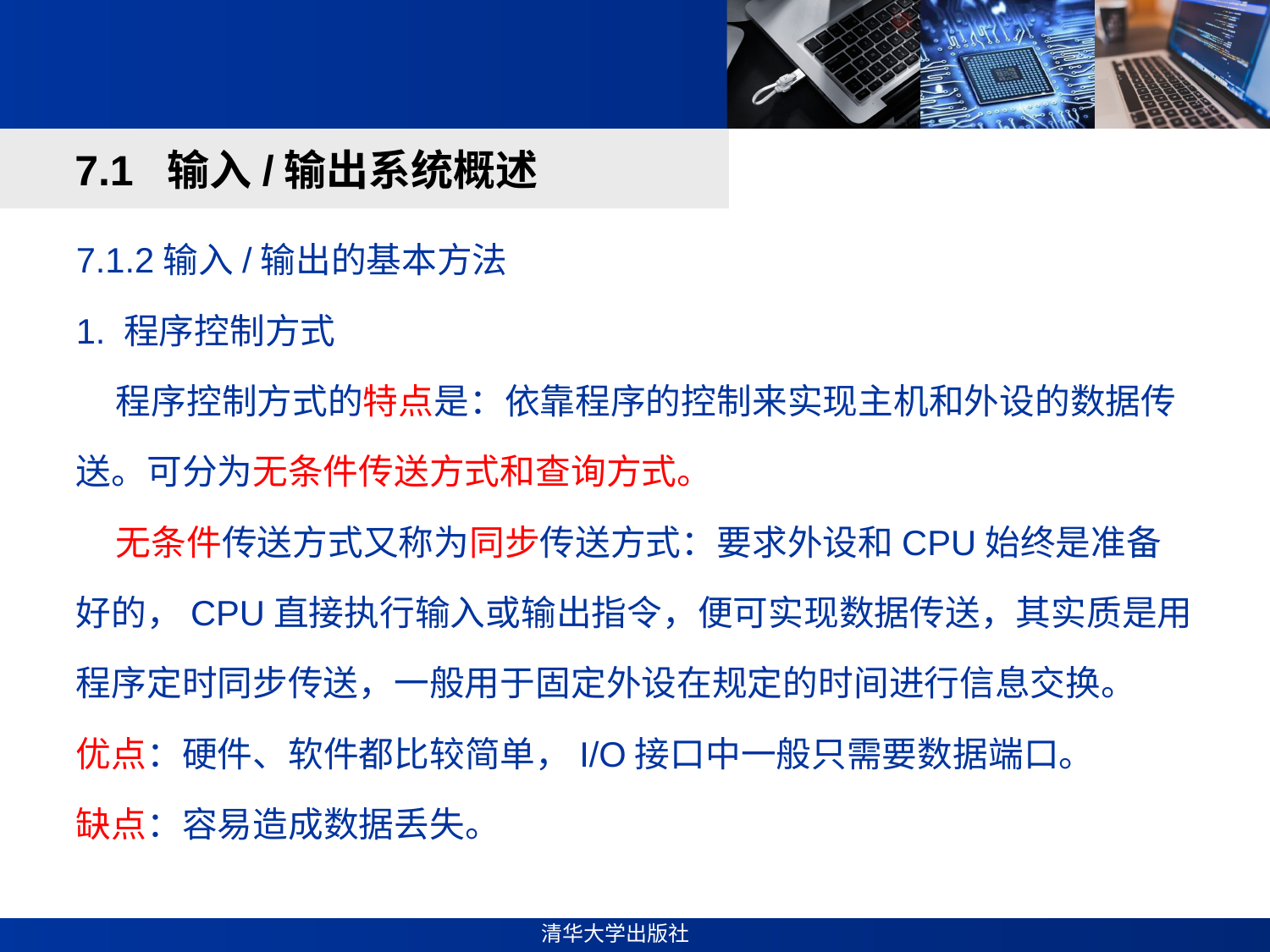

#
7.1  输入/输出系统概述
7.1.2输入/输出的基本方法
1. 程序控制方式
    程序控制方式的特点是：依靠程序的控制来实现主机和外设的数据传送。可分为无条件传送方式和查询方式。
    无条件传送方式又称为同步传送方式：要求外设和CPU始终是准备好的，CPU直接执行输入或输出指令，便可实现数据传送，其实质是用程序定时同步传送，一般用于固定外设在规定的时间进行信息交换。
优点：硬件、软件都比较简单，I/O接口中一般只需要数据端口。
缺点：容易造成数据丢失。